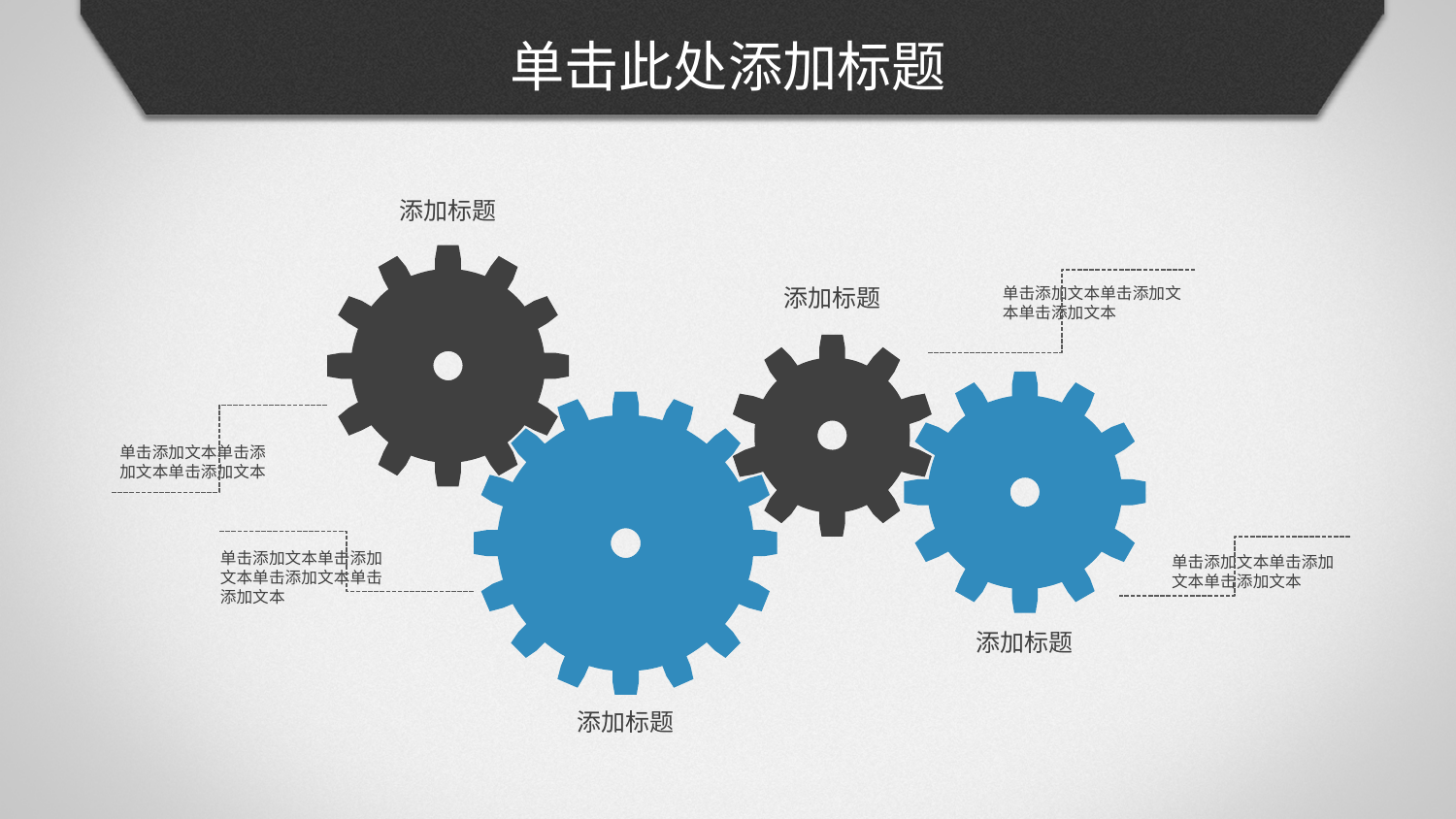

# 单击此处添加标题
添加标题

单击添加文本单击添加文本单击添加文本
添加标题

单击添加文本单击添加文本单击添加文本
单击添加文本单击添加文本单击添加文本单击添加文本
单击添加文本单击添加文本单击添加文本
添加标题
添加标题